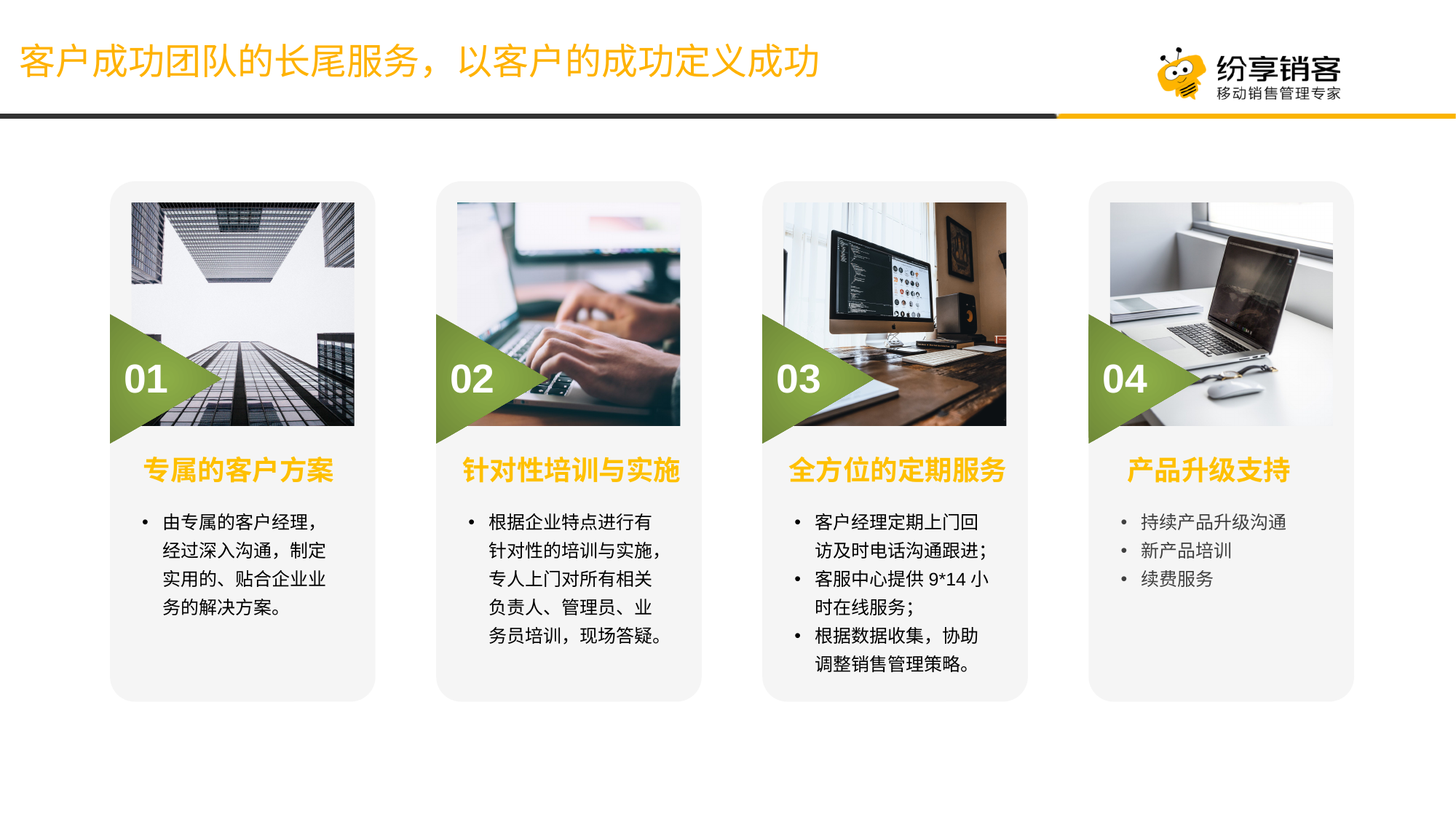

客户成功团队的长尾服务，以客户的成功定义成功

01
02
03
04
专属的客户方案
针对性培训与实施
全方位的定期服务
产品升级支持
持续产品升级沟通
新产品培训
续费服务
由专属的客户经理，经过深入沟通，制定实用的、贴合企业业务的解决方案。
根据企业特点进行有针对性的培训与实施，专人上门对所有相关负责人、管理员、业务员培训，现场答疑。
客户经理定期上门回访及时电话沟通跟进；
客服中心提供9*14小时在线服务；
根据数据收集，协助调整销售管理策略。